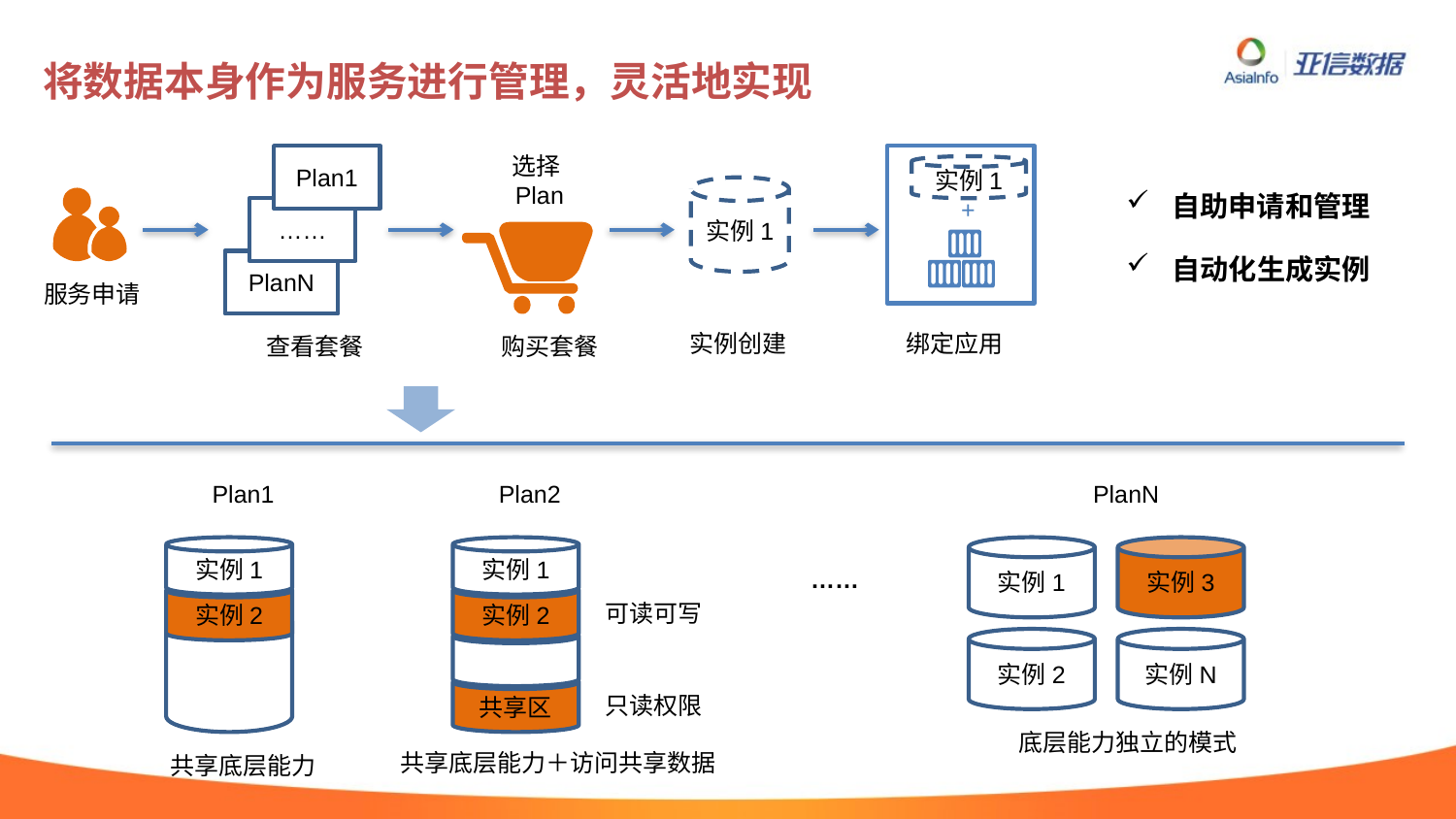

# 将数据本身作为服务进行管理，灵活地实现
Plan1

选择Plan
实例1
实例1

+
……

PlanN
服务申请
实例创建
绑定应用
查看套餐
购买套餐
自助申请和管理
自动化生成实例

Plan1
Plan2
PlanN
实例1
实例1
实例1
实例3
……
实例2
实例2
可读可写

实例2
实例N
共享区
只读权限
底层能力独立的模式
共享底层能力＋访问共享数据
共享底层能力